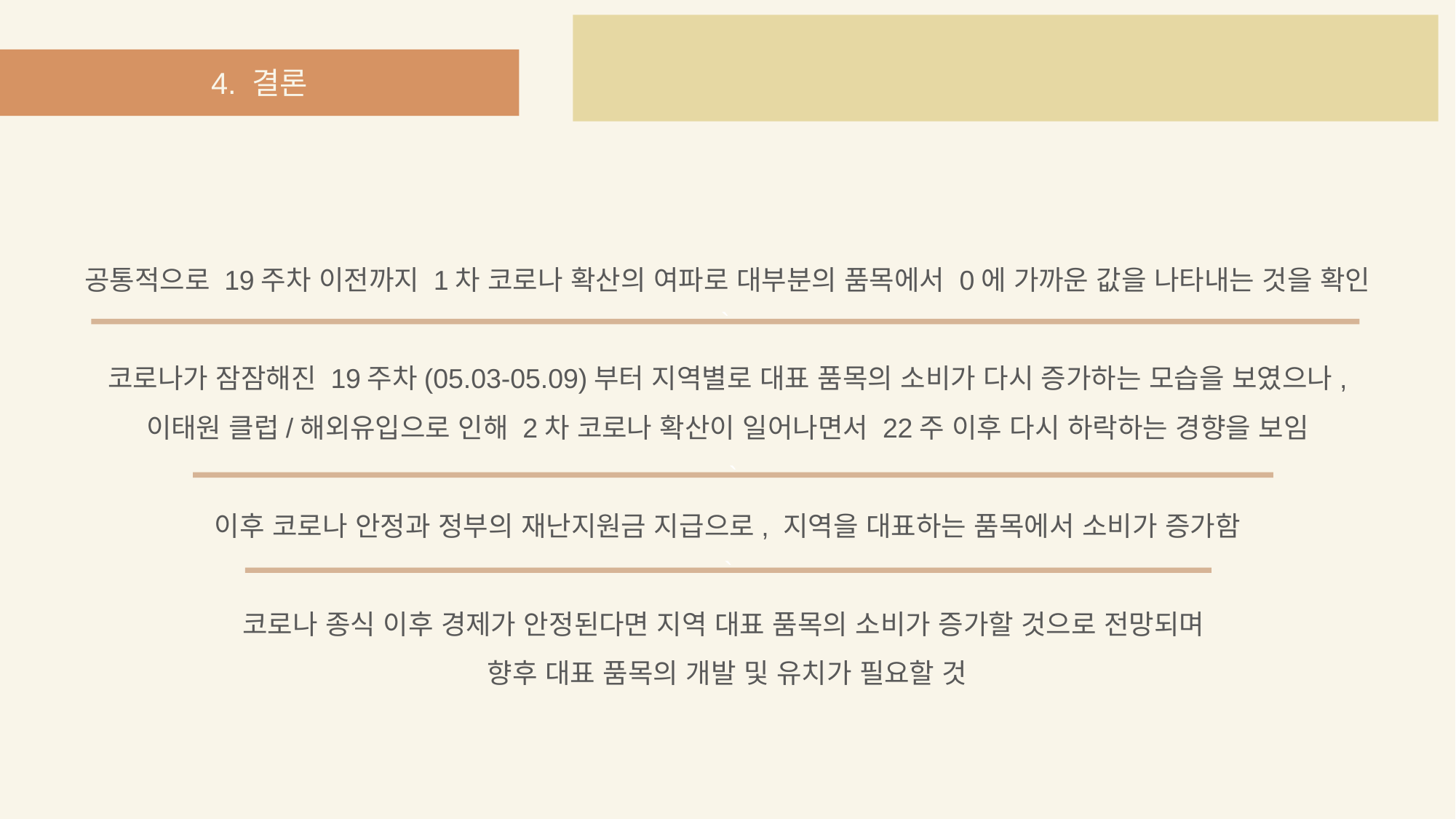

4. 결론
공통적으로 19주차 이전까지 1차 코로나 확산의 여파로 대부분의 품목에서 0에 가까운 값을 나타내는 것을 확인

코로나가 잠잠해진 19주차(05.03-05.09)부터 지역별로 대표 품목의 소비가 다시 증가하는 모습을 보였으나,
이태원 클럽/해외유입으로 인해 2차 코로나 확산이 일어나면서 22주 이후 다시 하락하는 경향을 보임

이후 코로나 안정과 정부의 재난지원금 지급으로, 지역을 대표하는 품목에서 소비가 증가함

코로나 종식 이후 경제가 안정된다면 지역 대표 품목의 소비가 증가할 것으로 전망되며
향후 대표 품목의 개발 및 유치가 필요할 것
`
`
`